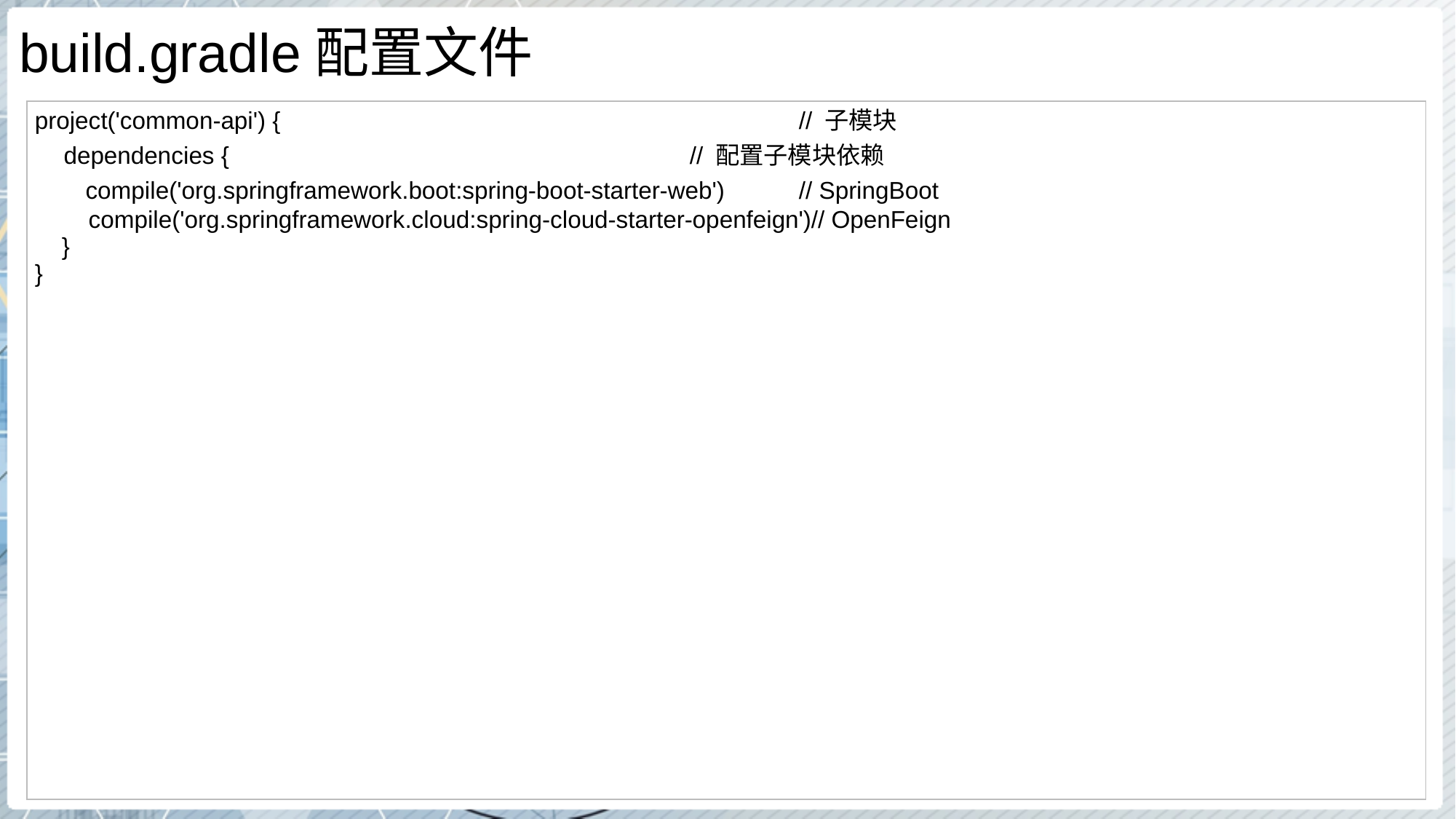

# build.gradle配置文件
| project('common-api') { // 子模块 dependencies { // 配置子模块依赖 compile('org.springframework.boot:spring-boot-starter-web') // SpringBoot compile('org.springframework.cloud:spring-cloud-starter-openfeign')// OpenFeign } } |
| --- |